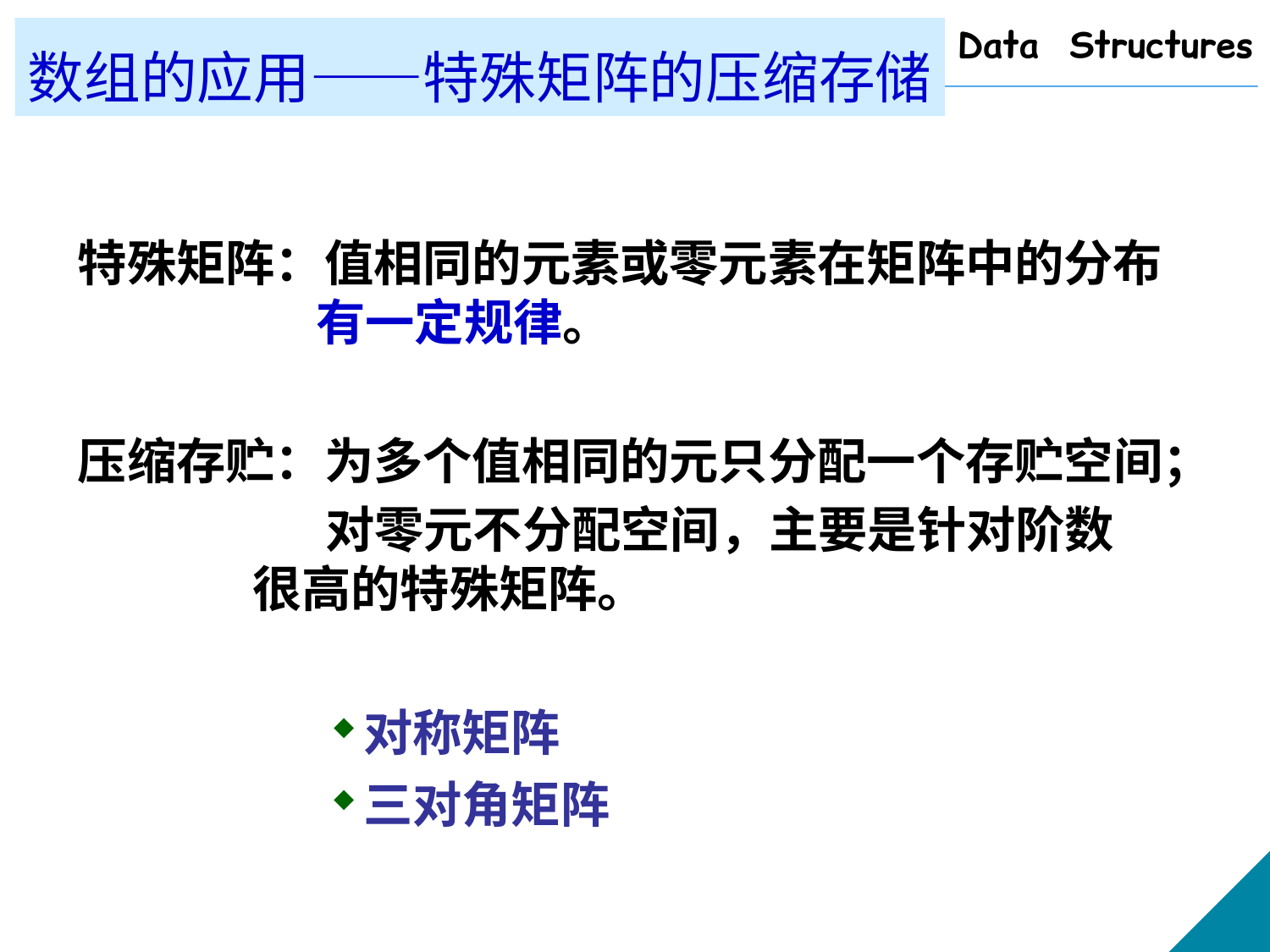

# 数组的应用——特殊矩阵的压缩存储
特殊矩阵：值相同的元素或零元素在矩阵中的分布
                 有一定规律。

压缩存贮：为多个值相同的元只分配一个存贮空间；
                     对零元不分配空间，主要是针对阶数		很高的特殊矩阵。

对称矩阵
三对角矩阵